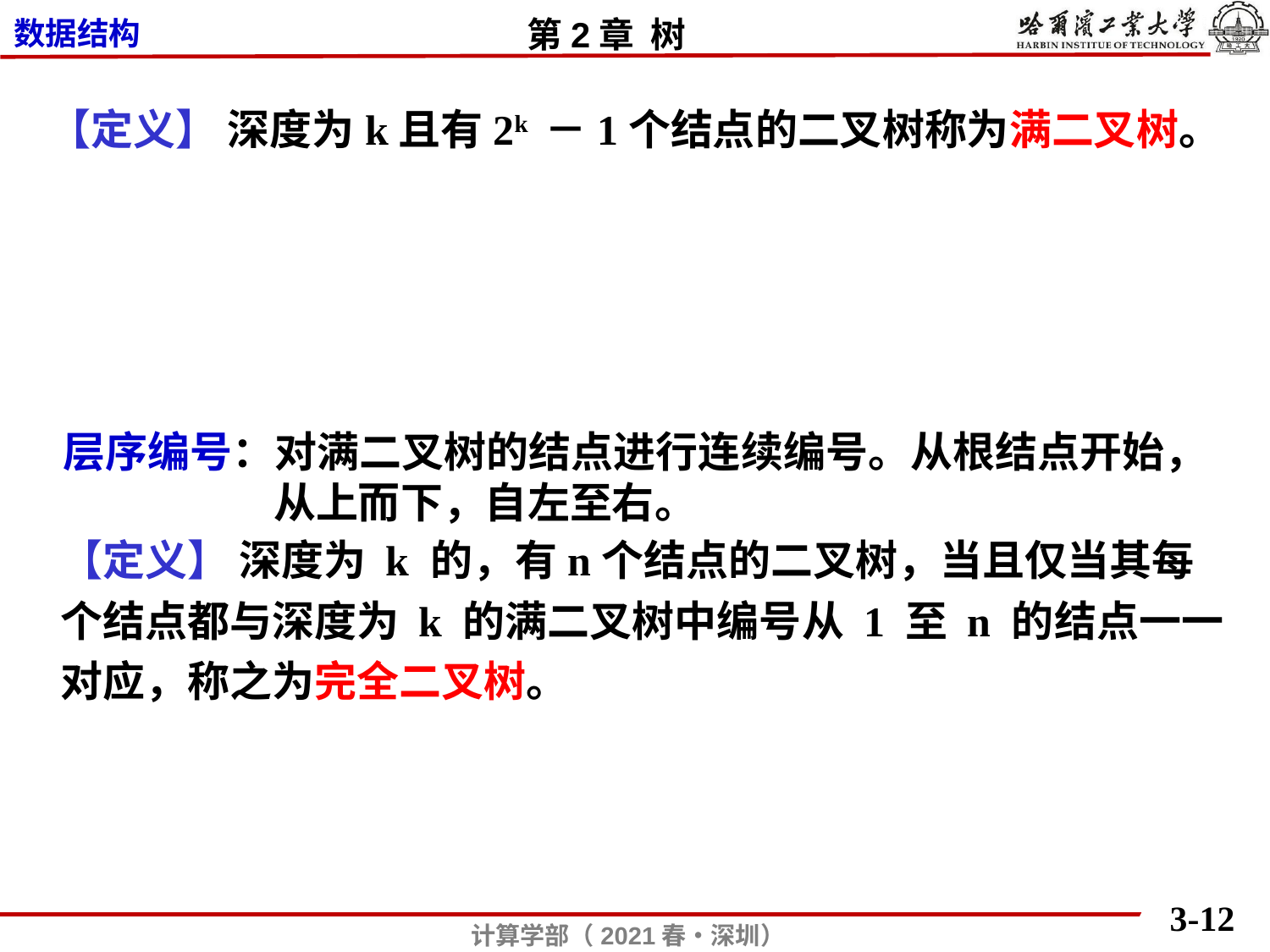

【定义】 深度为k且有2k －1个结点的二叉树称为满二叉树。
层序编号：对满二叉树的结点进行连续编号。从根结点开始，
                     从上而下，自左至右。
【定义】 深度为 k 的，有n个结点的二叉树，当且仅当其每个结点都与深度为 k 的满二叉树中编号从 1 至 n 的结点一一对应，称之为完全二叉树。